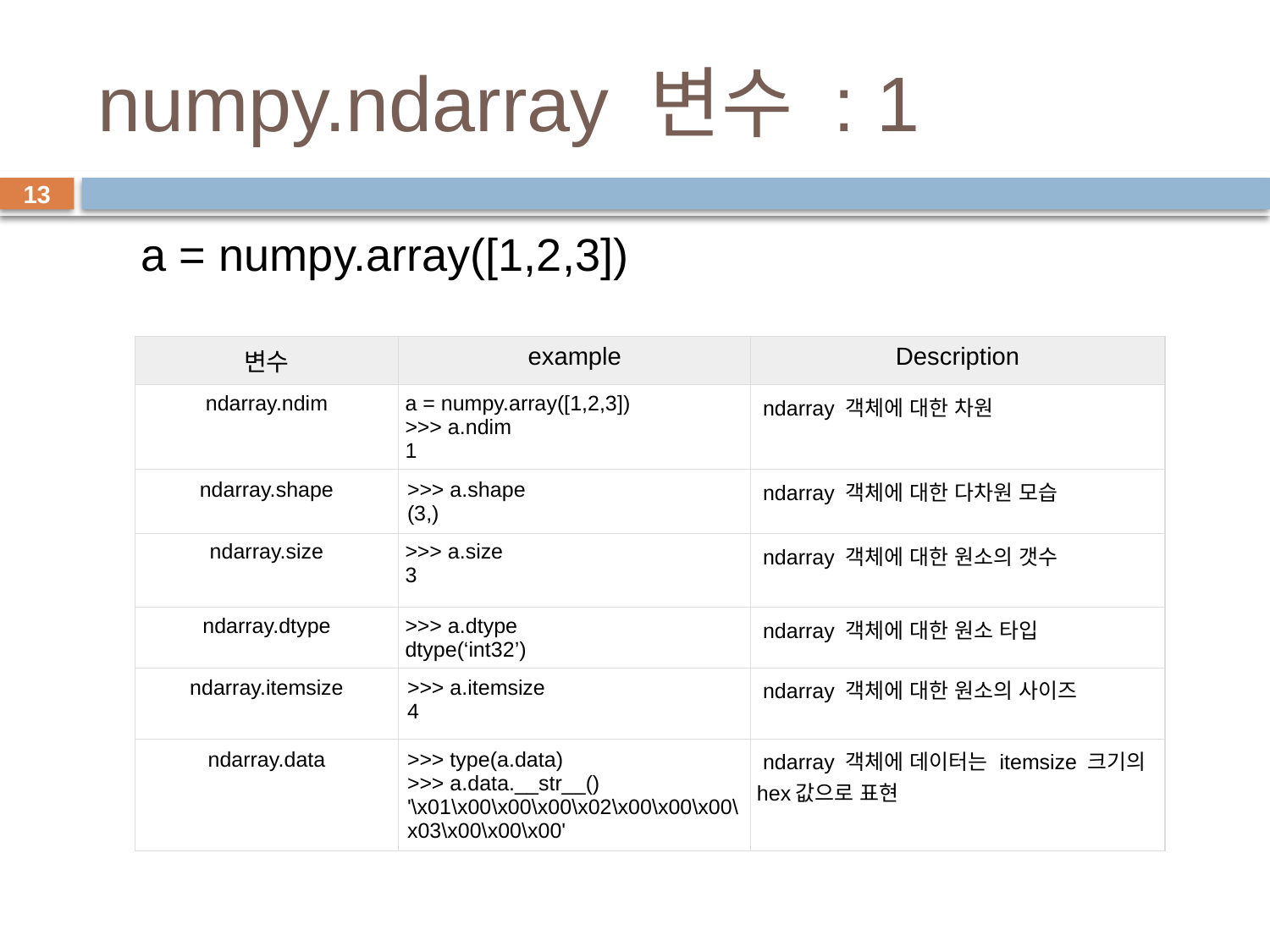

# numpy.ndarray 변수 : 1
13
a = numpy.array([1,2,3])
| 변수 | example | Description |
| --- | --- | --- |
| ndarray.ndim | a = numpy.array([1,2,3]) >>> a.ndim 1 | ndarray 객체에 대한 차원 |
| ndarray.shape | >>> a.shape (3,) | ndarray 객체에 대한 다차원 모습 |
| ndarray.size | >>> a.size 3 | ndarray 객체에 대한 원소의 갯수 |
| ndarray.dtype | >>> a.dtype dtype(‘int32’) | ndarray 객체에 대한 원소 타입 |
| ndarray.itemsize | >>> a.itemsize 4 | ndarray 객체에 대한 원소의 사이즈 |
| ndarray.data | >>> type(a.data) >>> a.data.\_\_str\_\_() '\x01\x00\x00\x00\x02\x00\x00\x00\x03\x00\x00\x00' | ndarray 객체에 데이터는 itemsize 크기의 hex값으로 표현 |